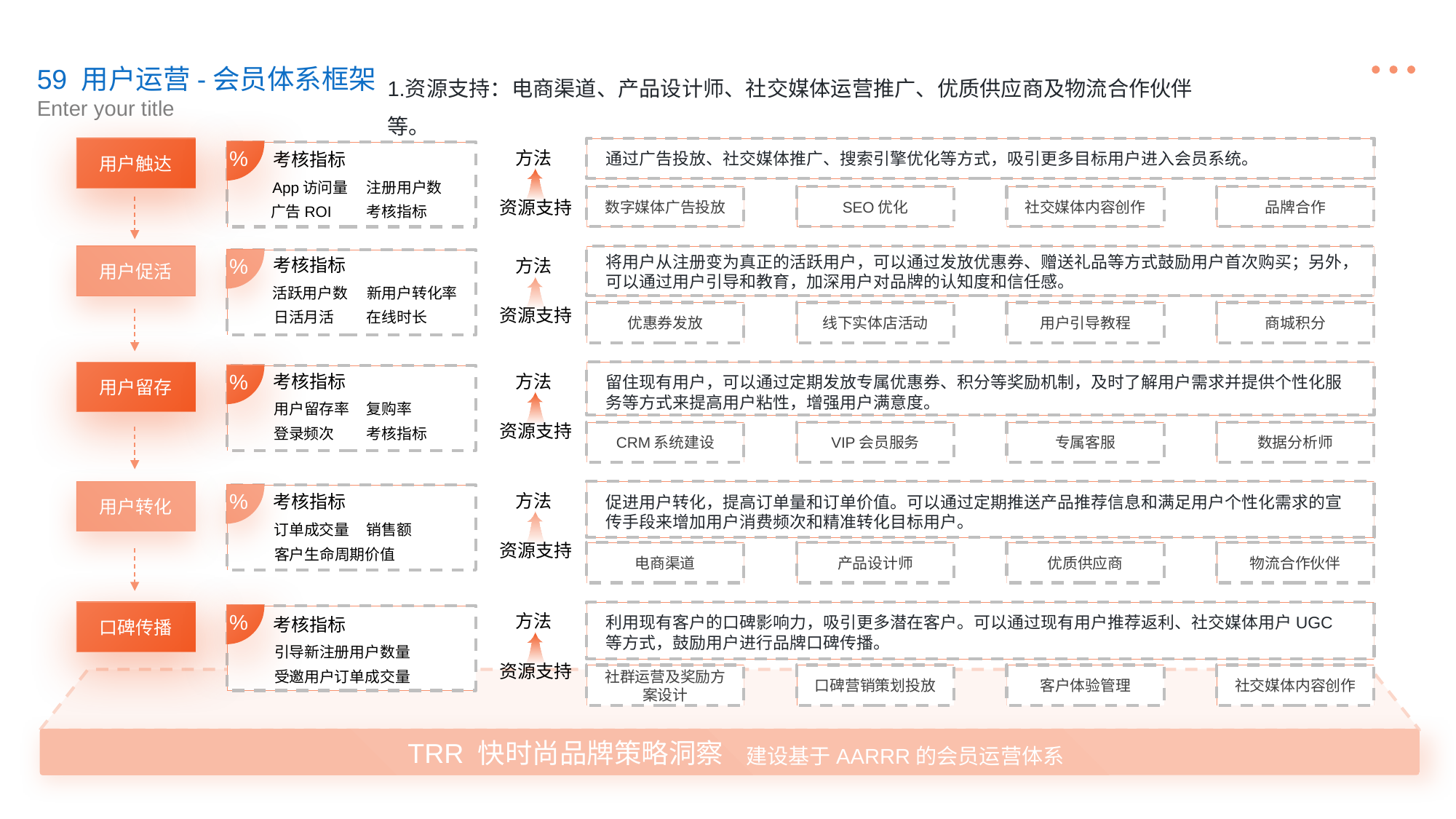

59 用户运营-会员体系框架
资源支持：电商渠道、产品设计师、社交媒体运营推广、优质供应商及物流合作伙伴等。

Enter your title
用户触达

%

方法

考核指标
通过广告投放、社交媒体推广、搜索引擎优化等方式，吸引更多目标用户进入会员系统。

App访问量
注册用户数
数字媒体广告投放
SEO优化
社交媒体内容创作
品牌合作
资源支持
广告ROI
考核指标
用户促活
将用户从注册变为真正的活跃用户，可以通过发放优惠券、赠送礼品等方式鼓励用户首次购买；另外，可以通过用户引导和教育，加深用户对品牌的认知度和信任感。

%
考核指标

方法

活跃用户数
新用户转化率
资源支持
优惠券发放
线下实体店活动
用户引导教程
商城积分
日活月活
在线时长
用户留存

%

方法
考核指标

留住现有用户，可以通过定期发放专属优惠券、积分等奖励机制，及时了解用户需求并提供个性化服务等方式来提高用户粘性，增强用户满意度。

用户留存率
复购率
资源支持
登录频次
考核指标
CRM系统建设
VIP会员服务
专属客服
数据分析师
用户转化

%

方法

考核指标
促进用户转化，提高订单量和订单价值。可以通过定期推送产品推荐信息和满足用户个性化需求的宣传手段来增加用户消费频次和精准转化目标用户。

订单成交量
销售额
资源支持
客户生命周期价值
电商渠道
产品设计师
优质供应商
物流合作伙伴
口碑传播

%

方法

利用现有客户的口碑影响力，吸引更多潜在客户。可以通过现有用户推荐返利、社交媒体用户UGC等方式，鼓励用户进行品牌口碑传播。
考核指标

引导新注册用户数量
资源支持
受邀用户订单成交量
社群运营及奖励方案设计
口碑营销策划投放
客户体验管理
社交媒体内容创作

TRR 快时尚品牌策略洞察
建设基于AARRR的会员运营体系